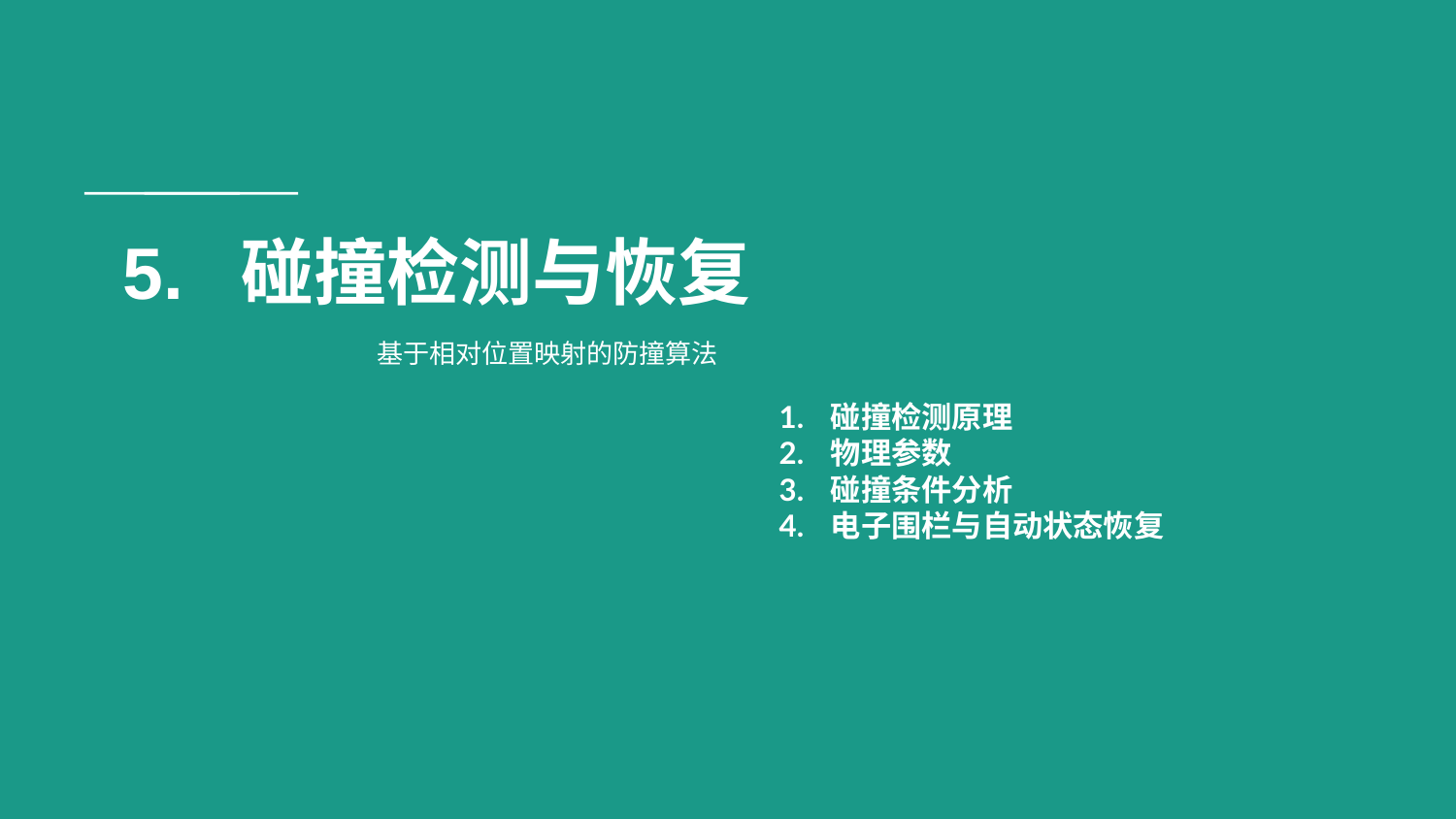

# 5.  碰撞检测与恢复
基于相对位置映射的防撞算法
碰撞检测原理
物理参数
碰撞条件分析
电子围栏与自动状态恢复